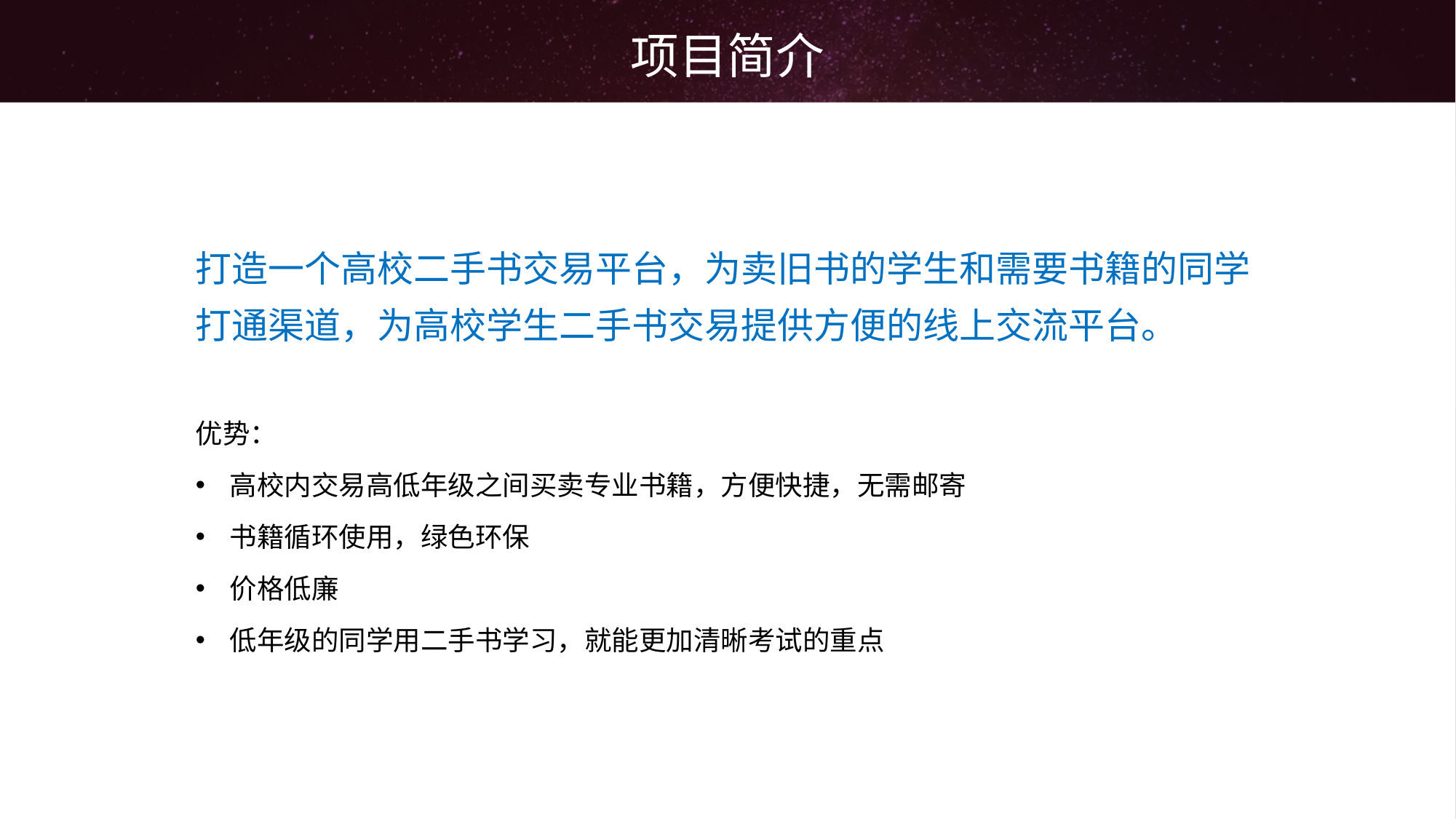

项目简介
打造一个高校二手书交易平台，为卖旧书的学生和需要书籍的同学打通渠道，为高校学生二手书交易提供方便的线上交流平台。

优势：
高校内交易高低年级之间买卖专业书籍，方便快捷，无需邮寄
书籍循环使用，绿色环保
价格低廉
低年级的同学用二手书学习，就能更加清晰考试的重点